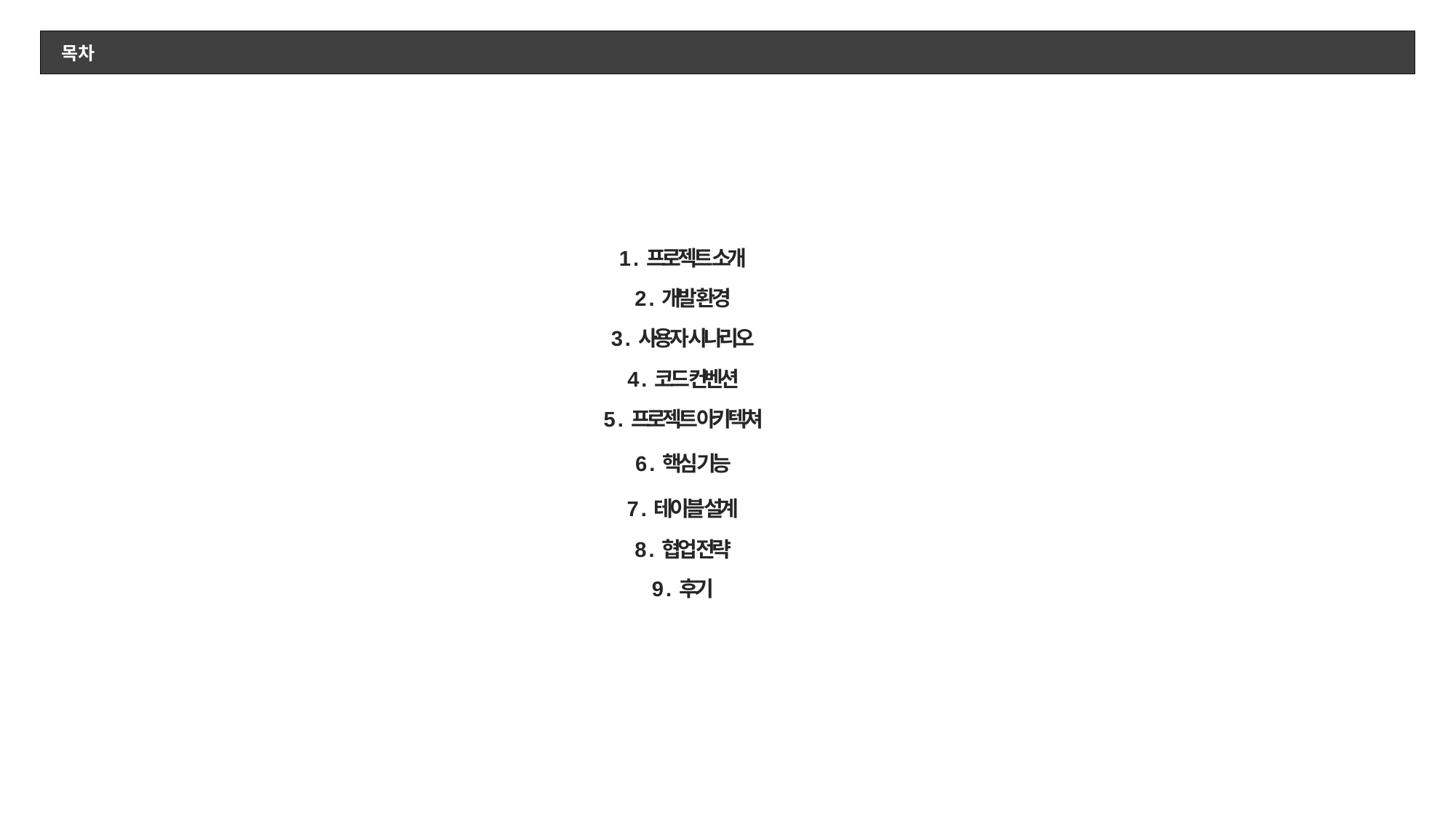

목차
1 . 프로젝트 소개
2 . 개발 환경
3 . 사용자 시나리오
4 . 코드 컨벤션
5 . 프로젝트 아키텍쳐
6 . 핵심 기능
7 . 테이블 설계
8 . 협업 전략
9 . 후기